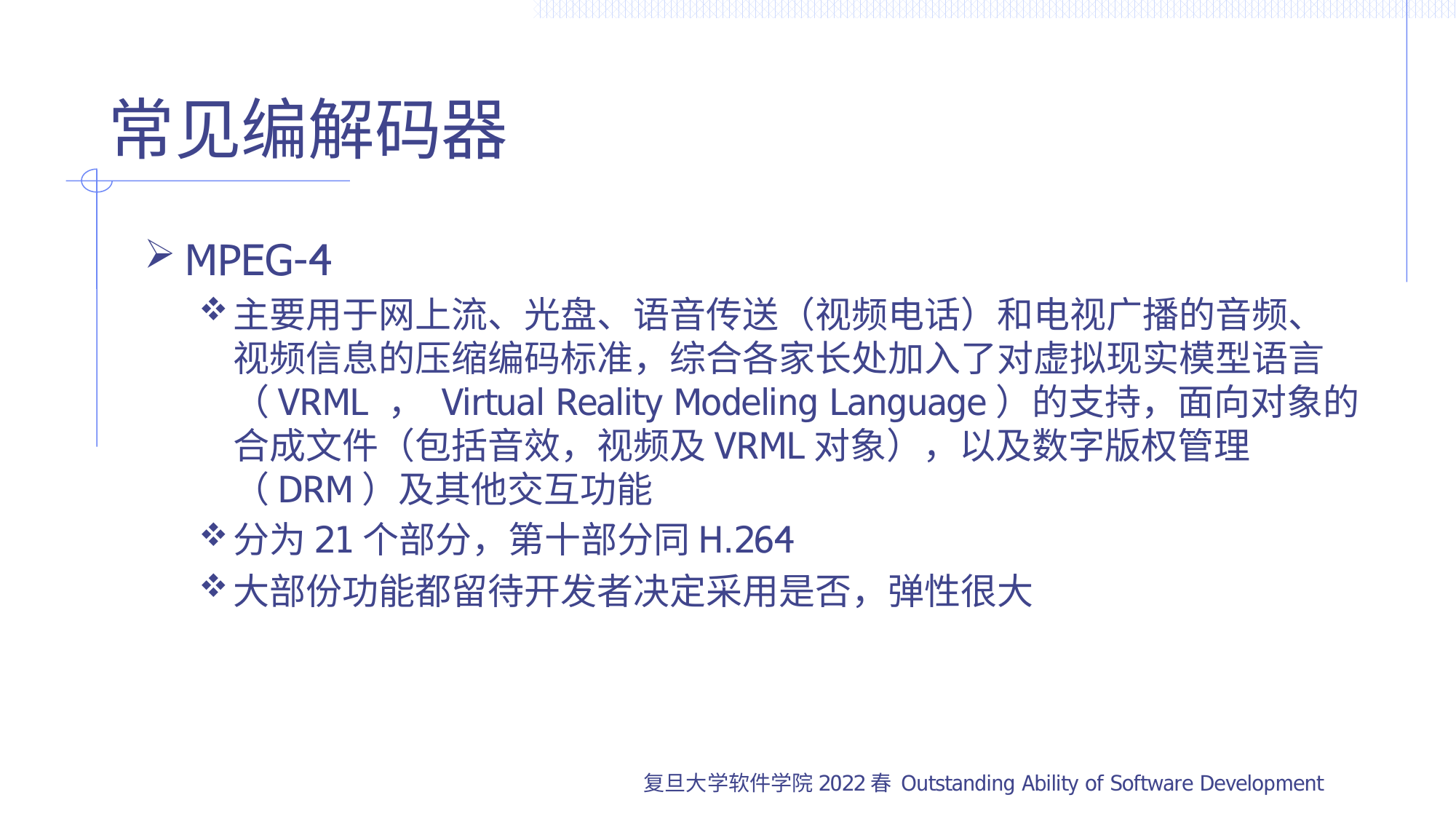

# 常见编解码器
MPEG-4
主要用于网上流、光盘、语音传送（视频电话）和电视广播的音频、视频信息的压缩编码标准，综合各家长处加入了对虚拟现实模型语言（VRML ， Virtual Reality Modeling Language）的支持，面向对象的合成文件（包括音效，视频及VRML对象），以及数字版权管理（DRM）及其他交互功能
分为21个部分，第十部分同H.264
大部份功能都留待开发者决定采用是否，弹性很大